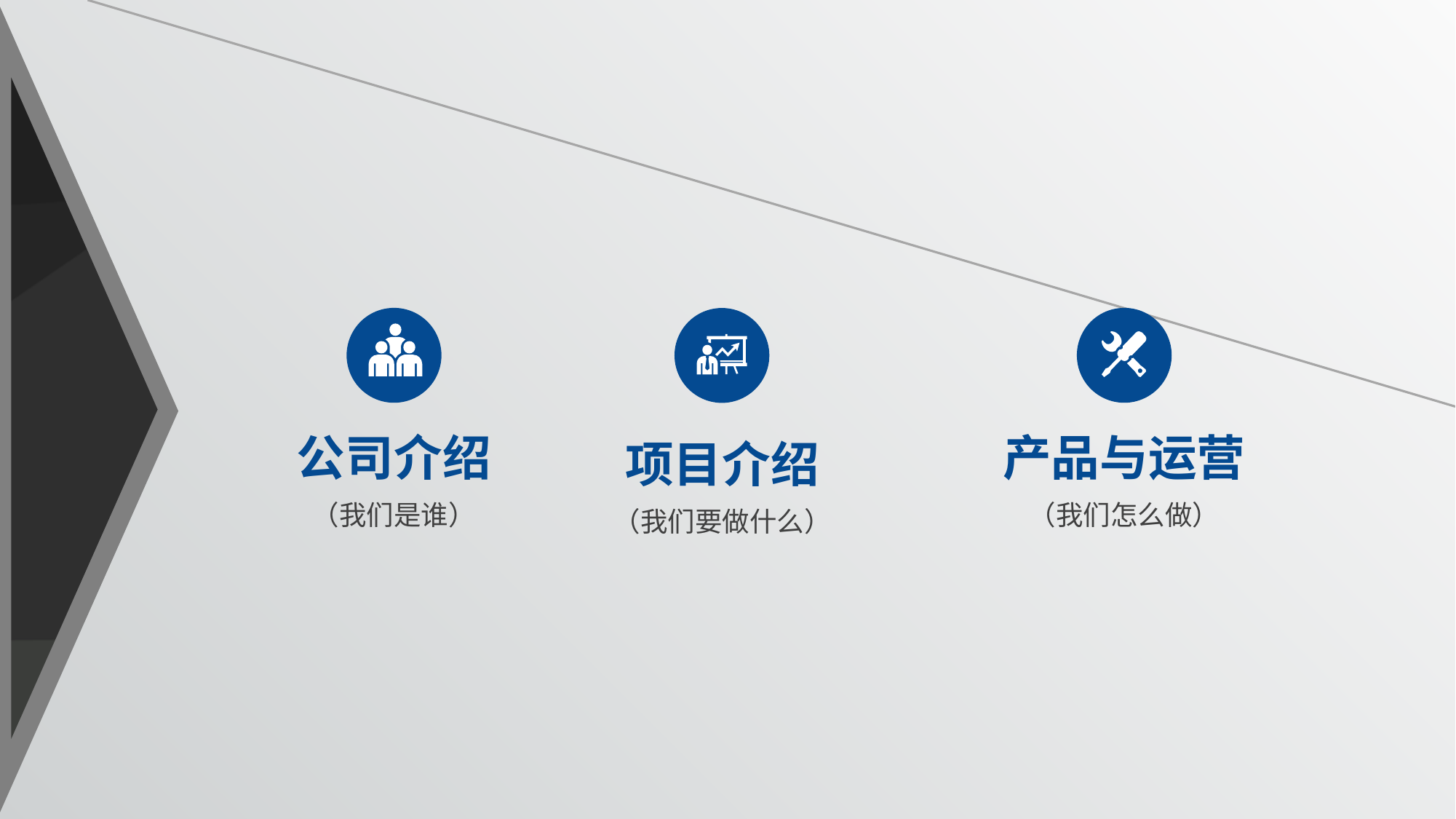

延迟符

公司介绍
（我们是谁）
产品与运营
（我们怎么做）
项目介绍
（我们要做什么）